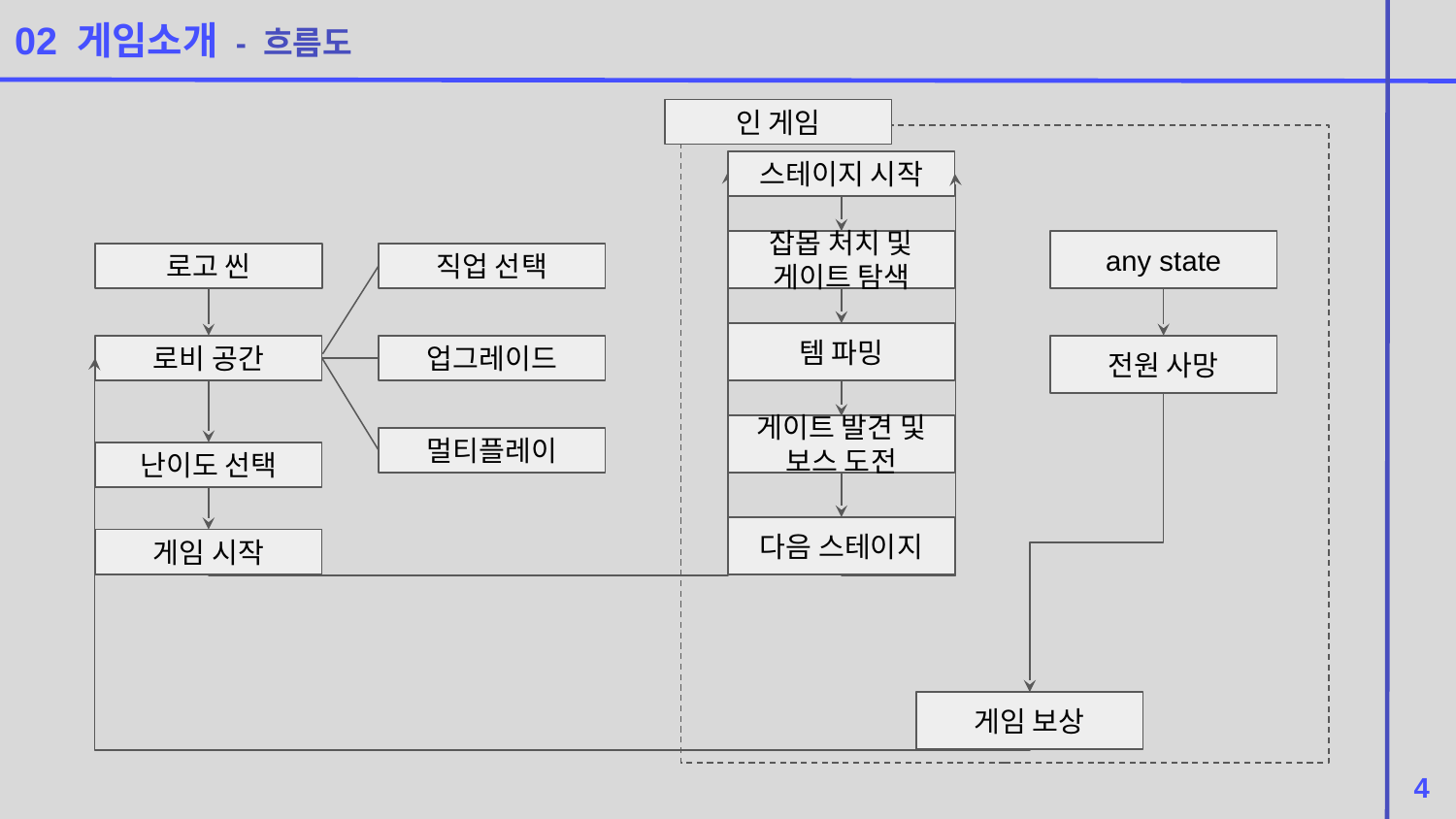

02 게임소개 - 흐름도
인 게임

스테이지 시작
잡몹 처치 및 게이트 탐색
any state
로고 씬
직업 선택
템 파밍
로비 공간
업그레이드
전원 사망
게이트 발견 및
보스 도전
멀티플레이
난이도 선택
다음 스테이지
게임 시작
게임 보상
4